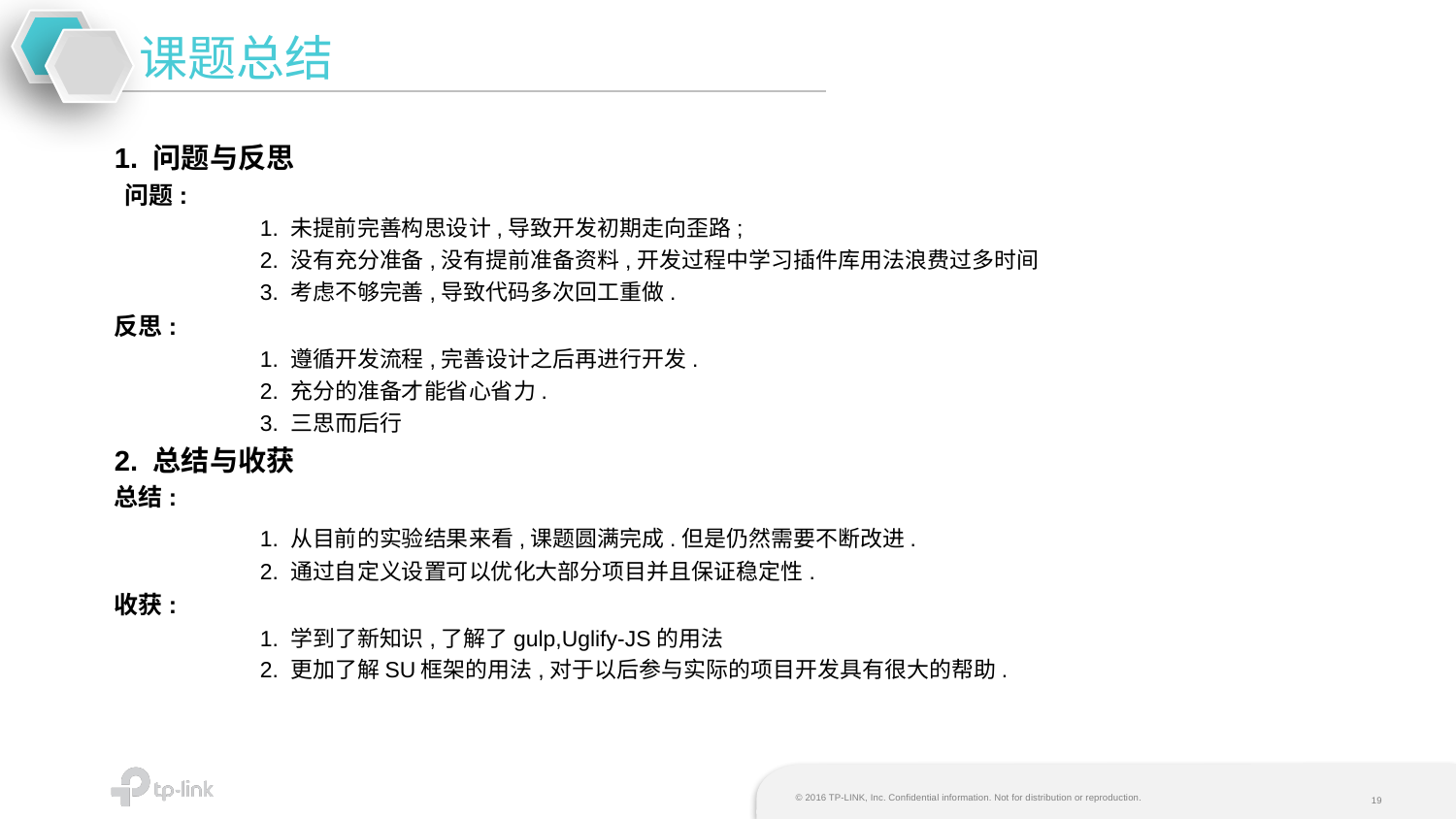

课题总结
1. 问题与反思
 问题:
	1. 未提前完善构思设计,导致开发初期走向歪路;
	2. 没有充分准备,没有提前准备资料,开发过程中学习插件库用法浪费过多时间
	3. 考虑不够完善,导致代码多次回工重做.
反思:
	1. 遵循开发流程,完善设计之后再进行开发.
	2. 充分的准备才能省心省力.
	3. 三思而后行
2. 总结与收获
总结:
	1. 从目前的实验结果来看,课题圆满完成.但是仍然需要不断改进.
	2. 通过自定义设置可以优化大部分项目并且保证稳定性.
收获:
	1. 学到了新知识,了解了gulp,Uglify-JS的用法
	2. 更加了解SU框架的用法,对于以后参与实际的项目开发具有很大的帮助.